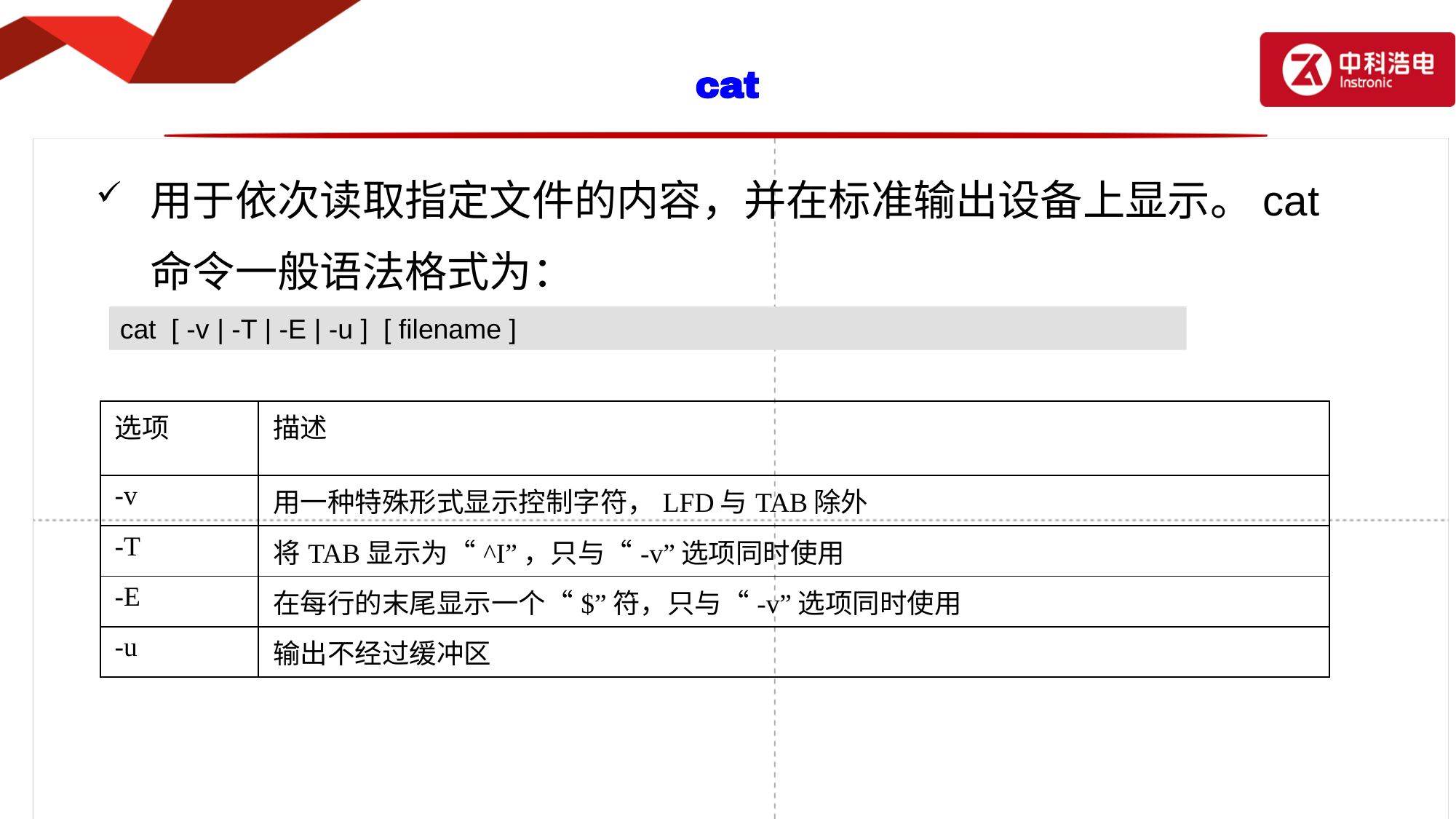

# cat
用于依次读取指定文件的内容，并在标准输出设备上显示。cat命令一般语法格式为：
cat  [ -v | -T | -E | -u ]  [ filename ]
| 选项 | 描述 |
| --- | --- |
| -v | 用一种特殊形式显示控制字符，LFD与TAB除外 |
| -T | 将TAB显示为“^I”，只与“-v”选项同时使用 |
| -E | 在每行的末尾显示一个“$”符，只与“-v”选项同时使用 |
| -u | 输出不经过缓冲区 |